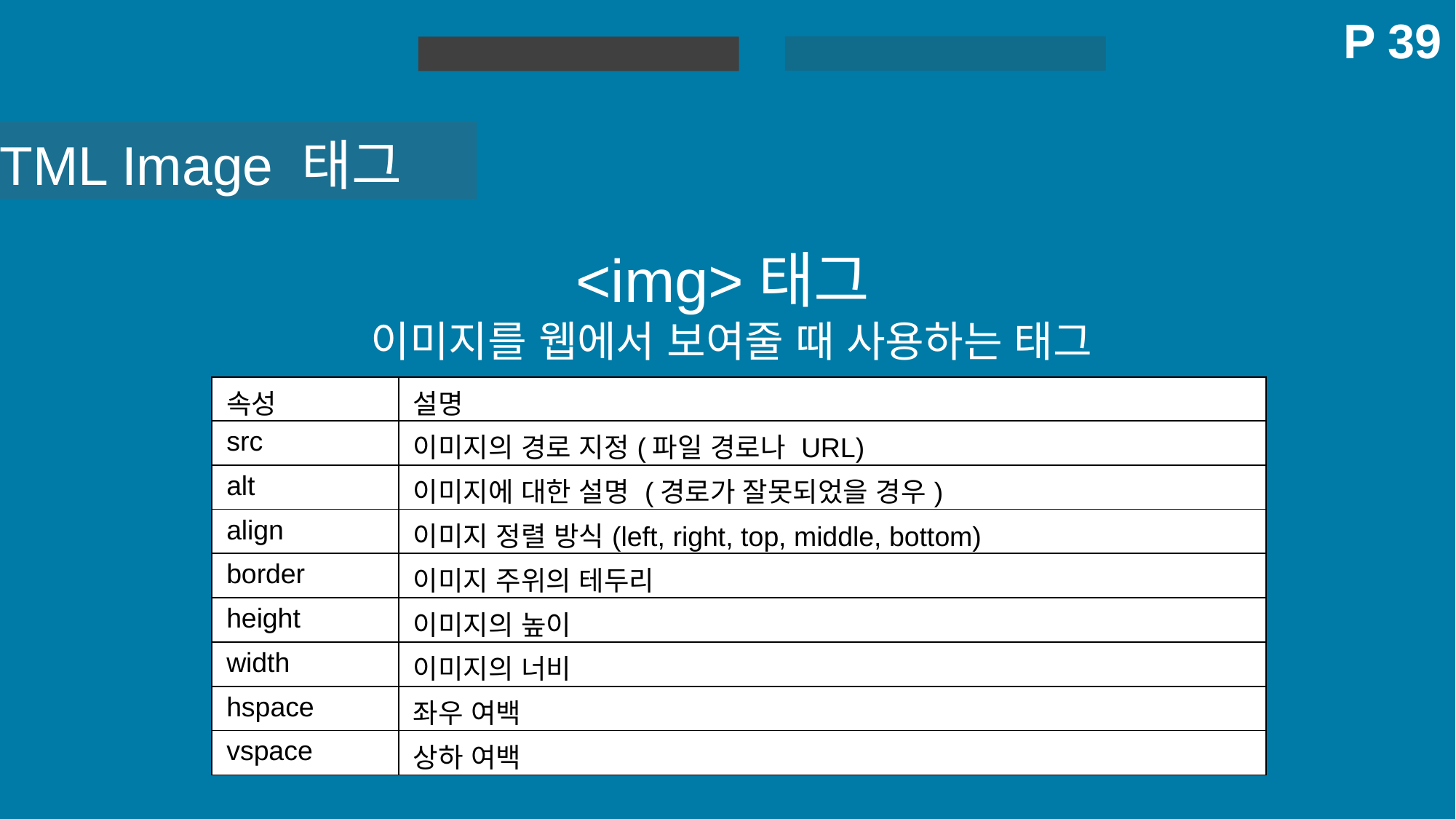

P 39
HTML 실습
HTML

HTML Image 태그
<img>태그
이미지를 웹에서 보여줄 때 사용하는 태그
| 속성 | 설명 |
| --- | --- |
| src | 이미지의 경로 지정(파일 경로나 URL) |
| alt | 이미지에 대한 설명 (경로가 잘못되었을 경우) |
| align | 이미지 정렬 방식(left, right, top, middle, bottom) |
| border | 이미지 주위의 테두리 |
| height | 이미지의 높이 |
| width | 이미지의 너비 |
| hspace | 좌우 여백 |
| vspace | 상하 여백 |